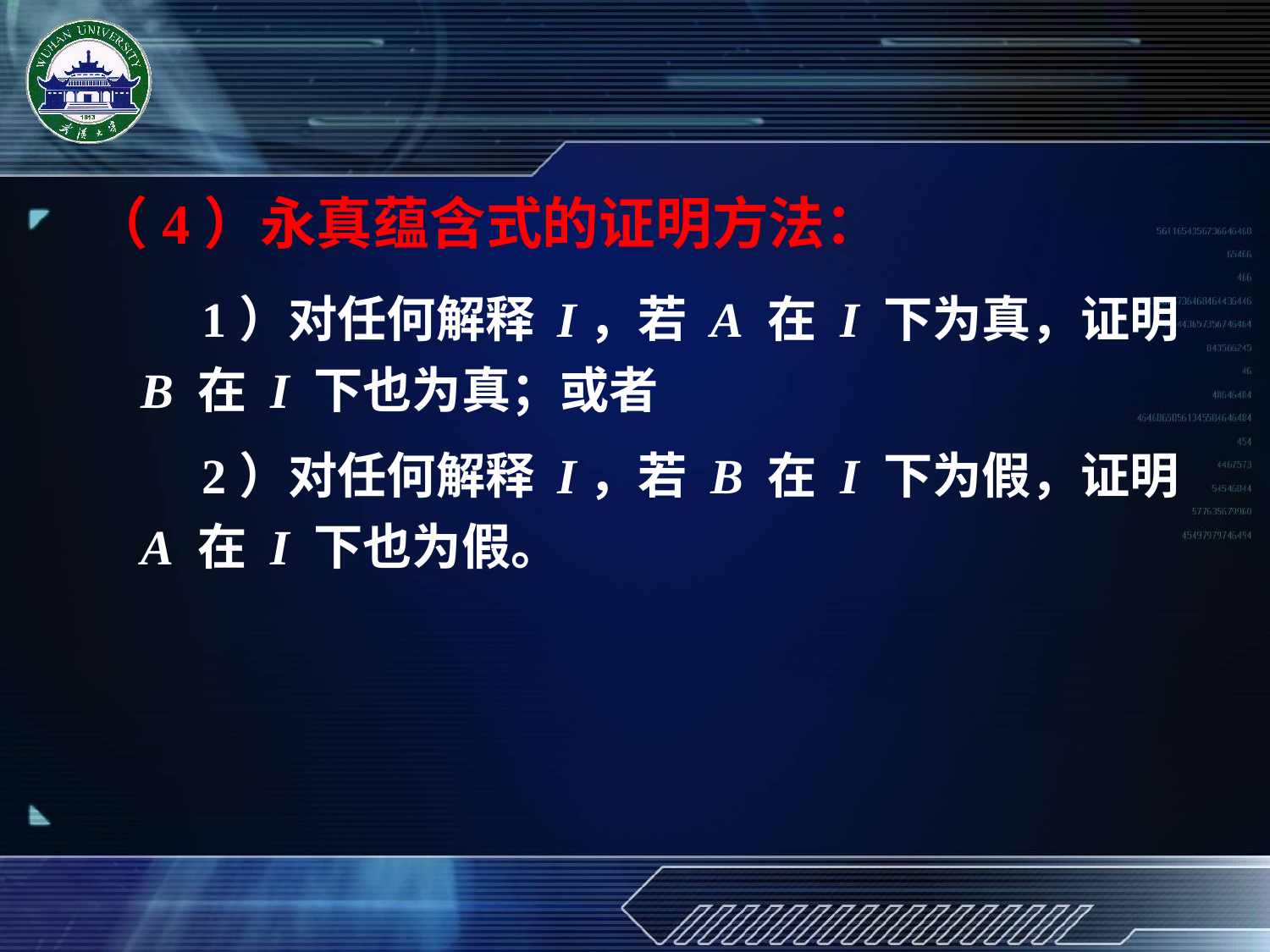

（4）永真蕴含式的证明方法：
     1）对任何解释 I，若 A 在 I 下为真，证明 B 在 I 下也为真；或者
     2）对任何解释 I，若 B 在 I 下为假，证明 A 在 I 下也为假。